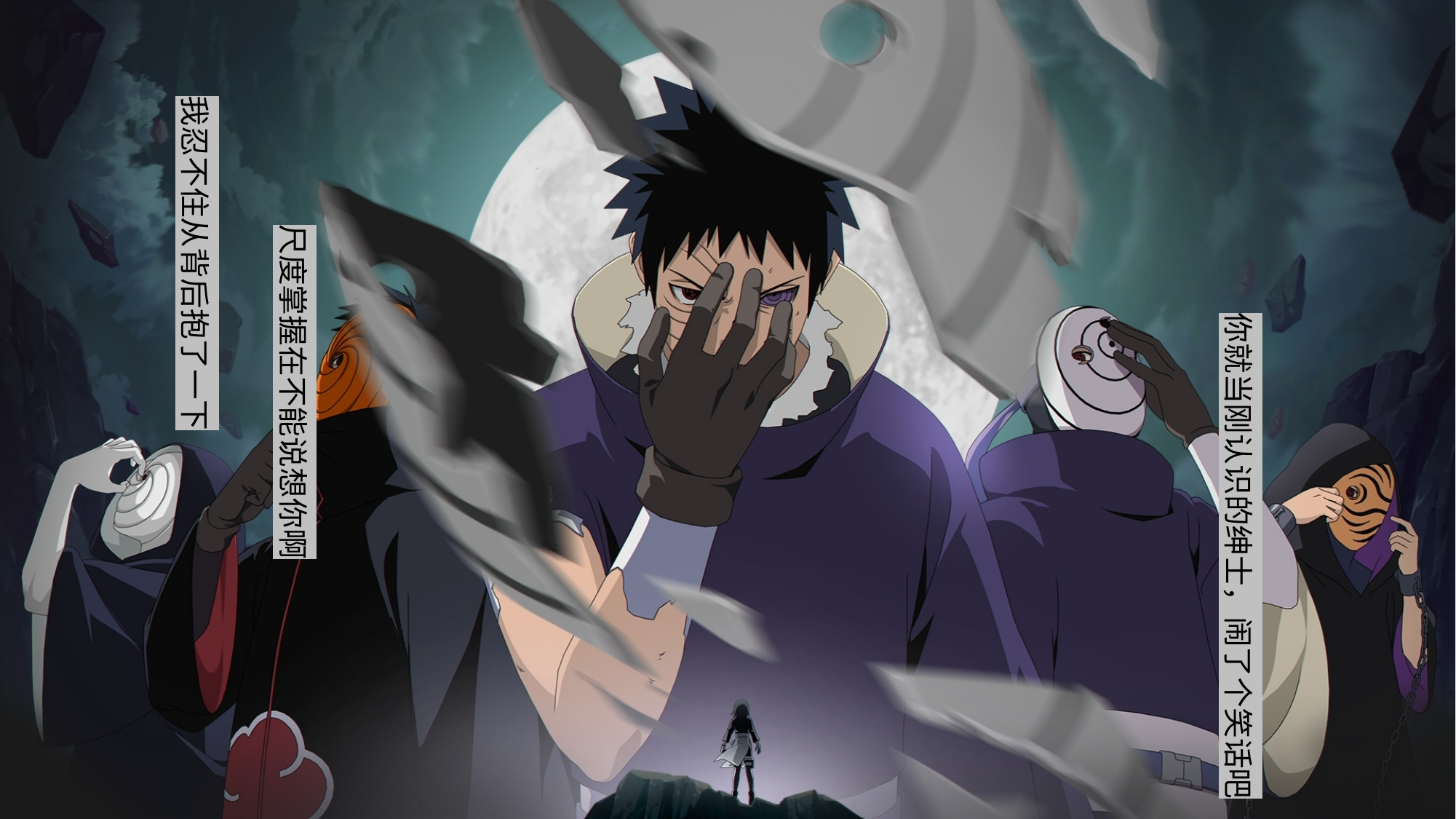

我忍不住从背后抱了一下
尺度掌握在不能说想你啊
你就当刚认识的绅士，闹了个笑话吧